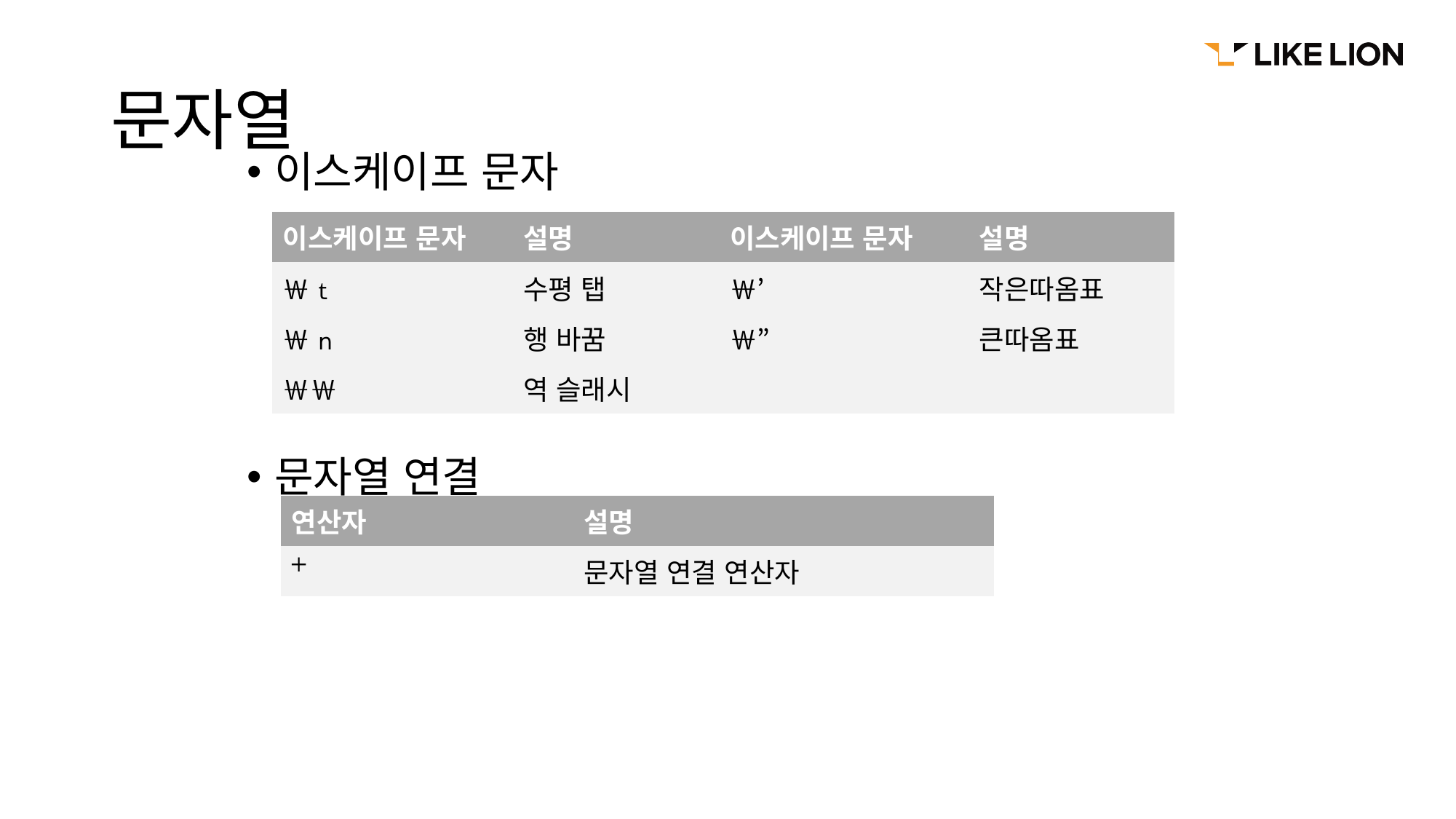

# 문자열
이스케이프 문자

문자열 연결
| 이스케이프 문자 | 설명 | 이스케이프 문자 | 설명 |
| --- | --- | --- | --- |
| ￦t | 수평 탭 | ￦’ | 작은따옴표 |
| ￦n | 행 바꿈 | ￦” | 큰따옴표 |
| ￦￦ | 역 슬래시 |  |  |
| 연산자 | 설명 |
| --- | --- |
| + | 문자열 연결 연산자 |